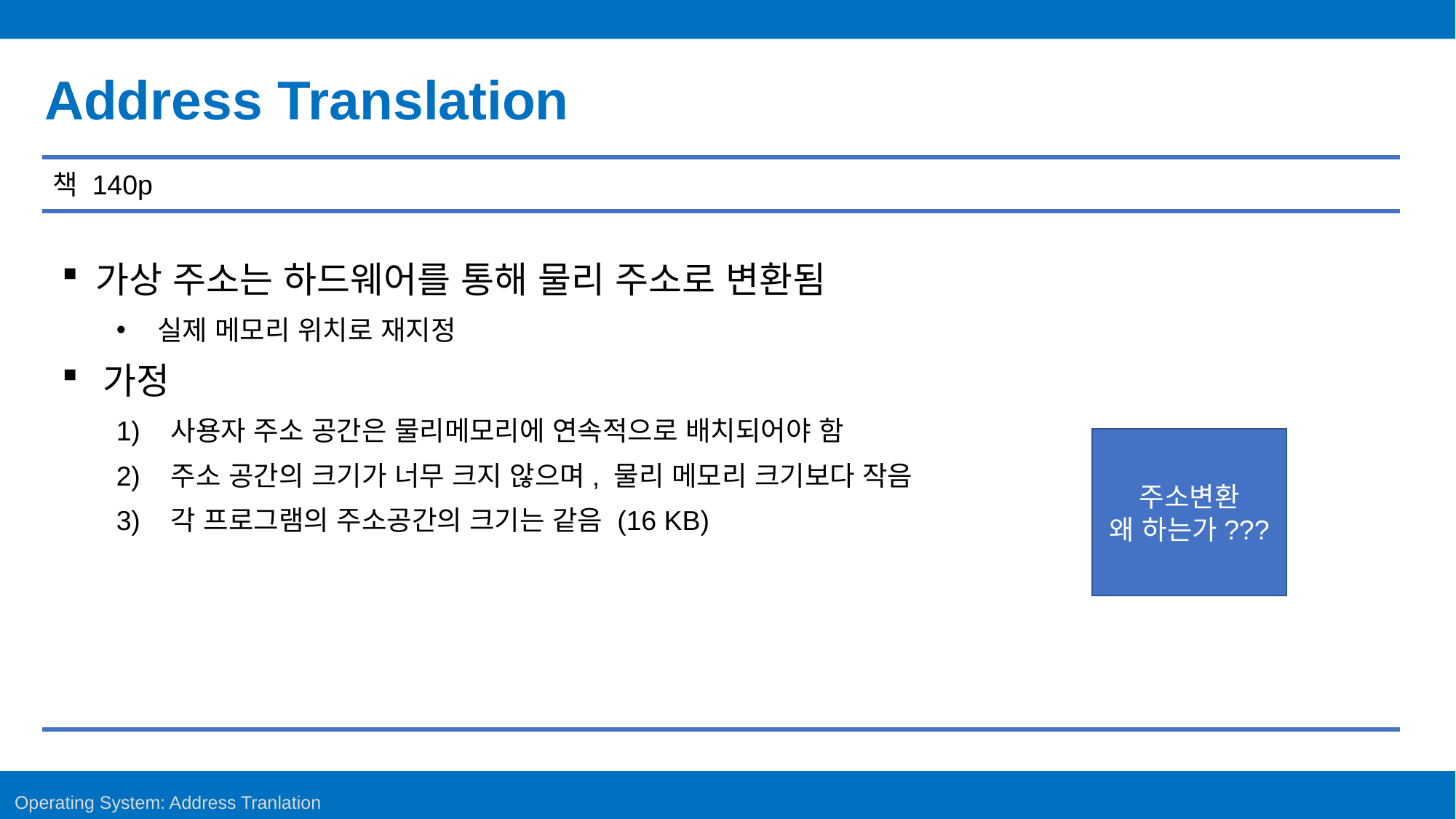

Address Translation
책 140p
가상 주소는 하드웨어를 통해 물리 주소로 변환됨
실제 메모리 위치로 재지정
가정
사용자 주소 공간은 물리메모리에 연속적으로 배치되어야 함
주소 공간의 크기가 너무 크지 않으며, 물리 메모리 크기보다 작음
각 프로그램의 주소공간의 크기는 같음 (16 KB)
주소변환
왜 하는가???

4
Operating System: Address Tranlation